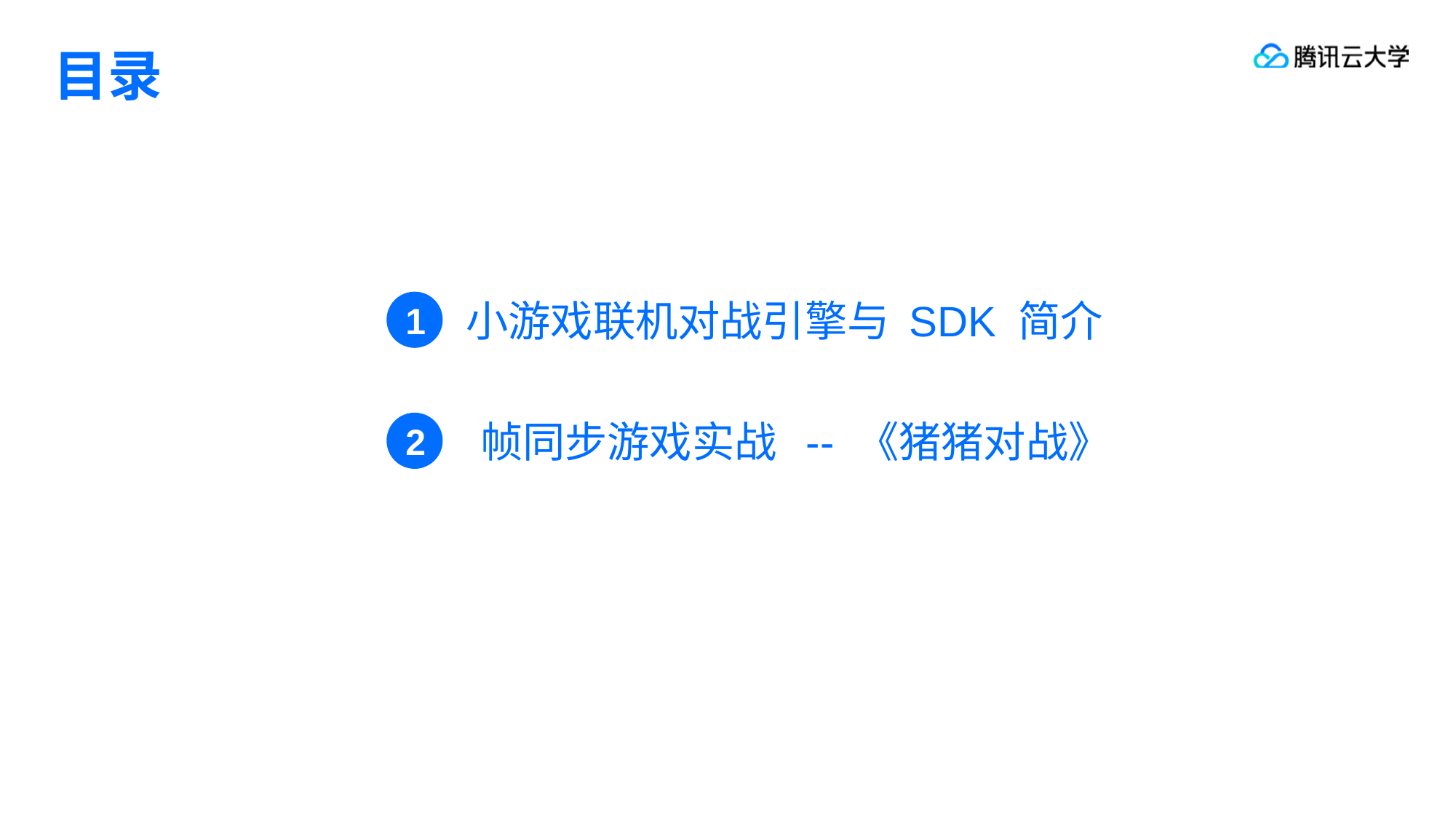

小游戏联机对战引擎与 SDK 简介
1
帧同步游戏实战  -- 《猪猪对战》
2